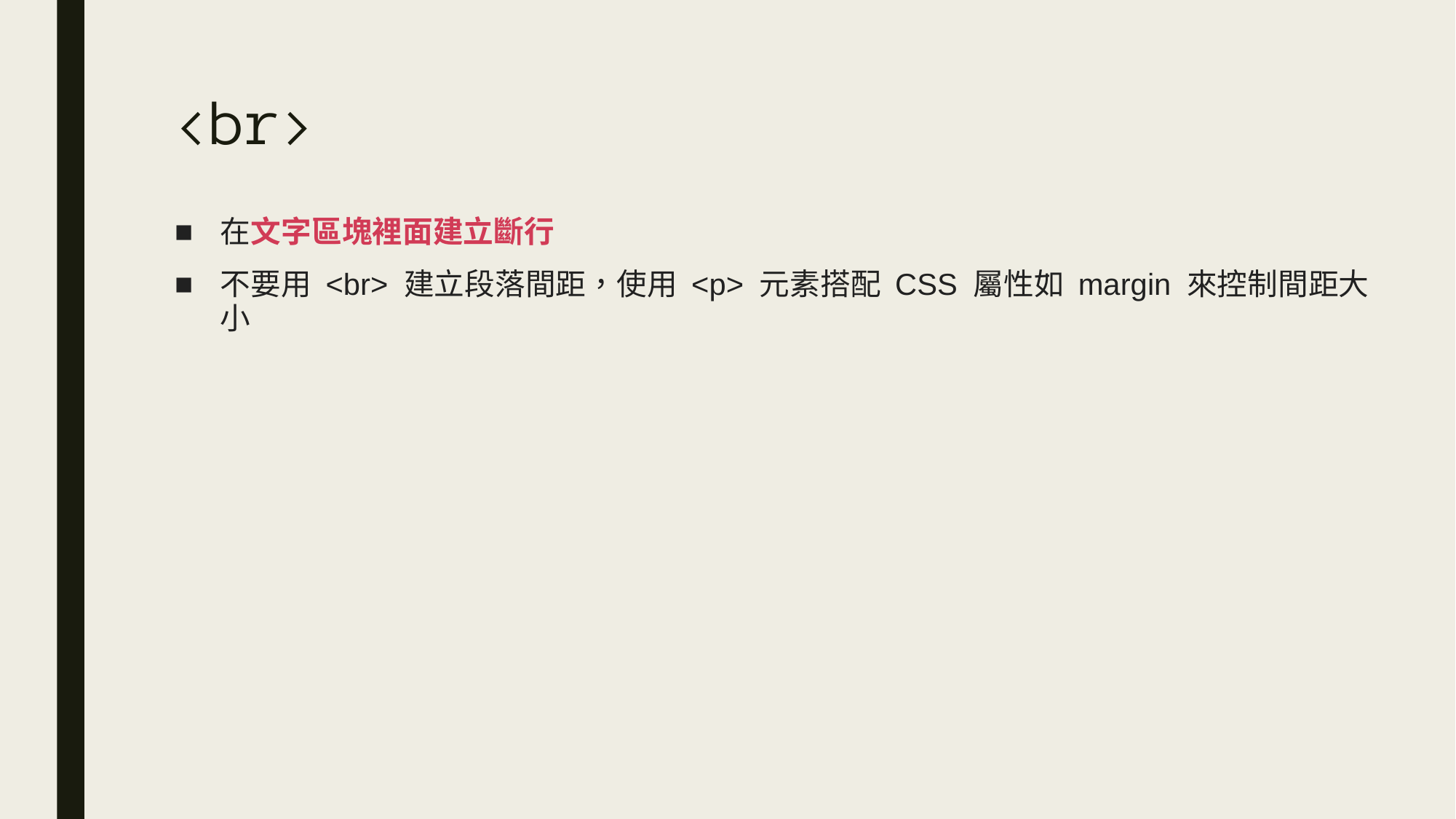

# <br>
在文字區塊裡面建立斷行
不要用 <br> 建立段落間距，使用 <p> 元素搭配 CSS 屬性如 margin 來控制間距大小